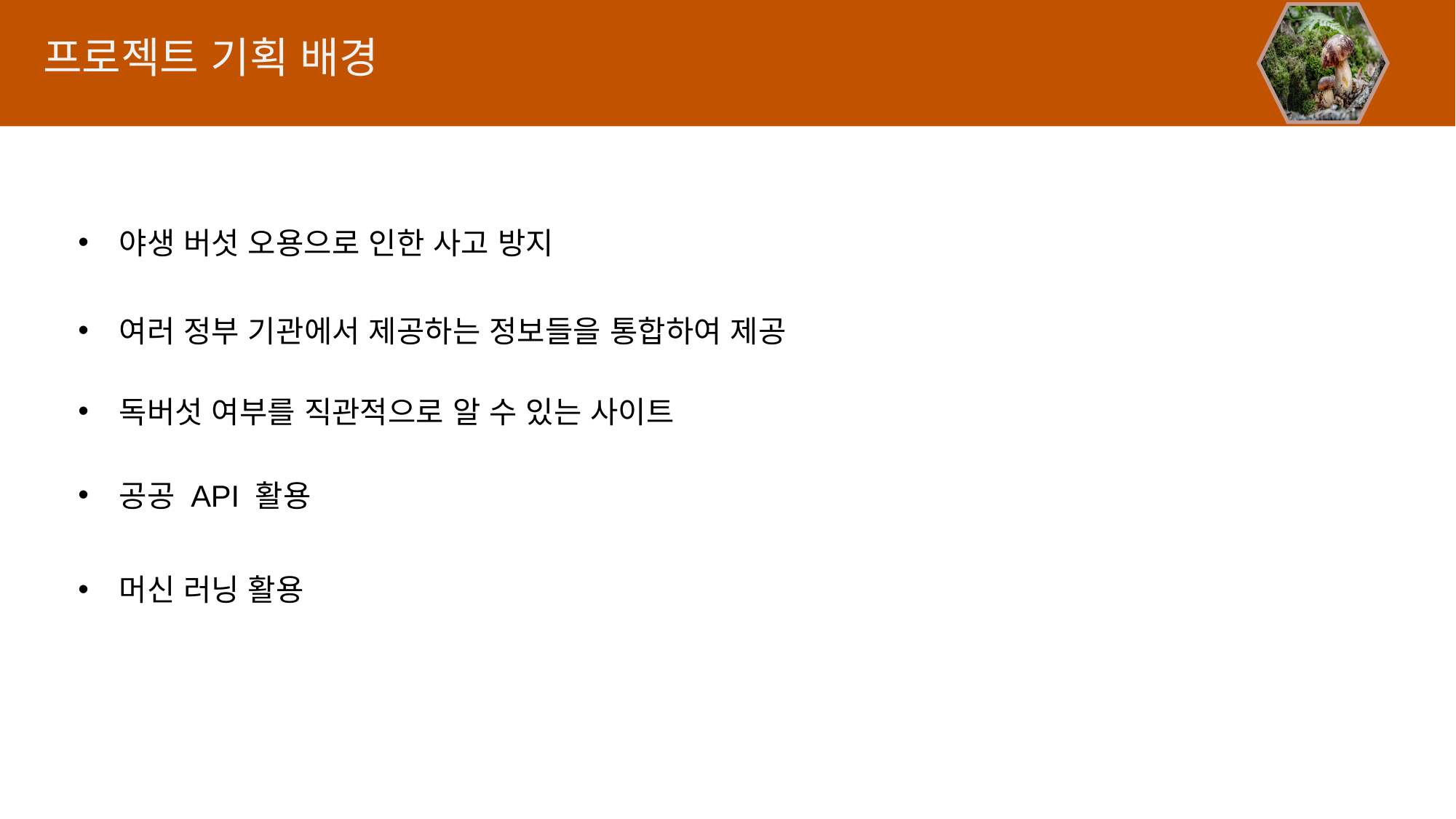

프로젝트 기획 배경
야생 버섯 오용으로 인한 사고 방지
여러 정부 기관에서 제공하는 정보들을 통합하여 제공
독버섯 여부를 직관적으로 알 수 있는 사이트
공공 API 활용
머신 러닝 활용